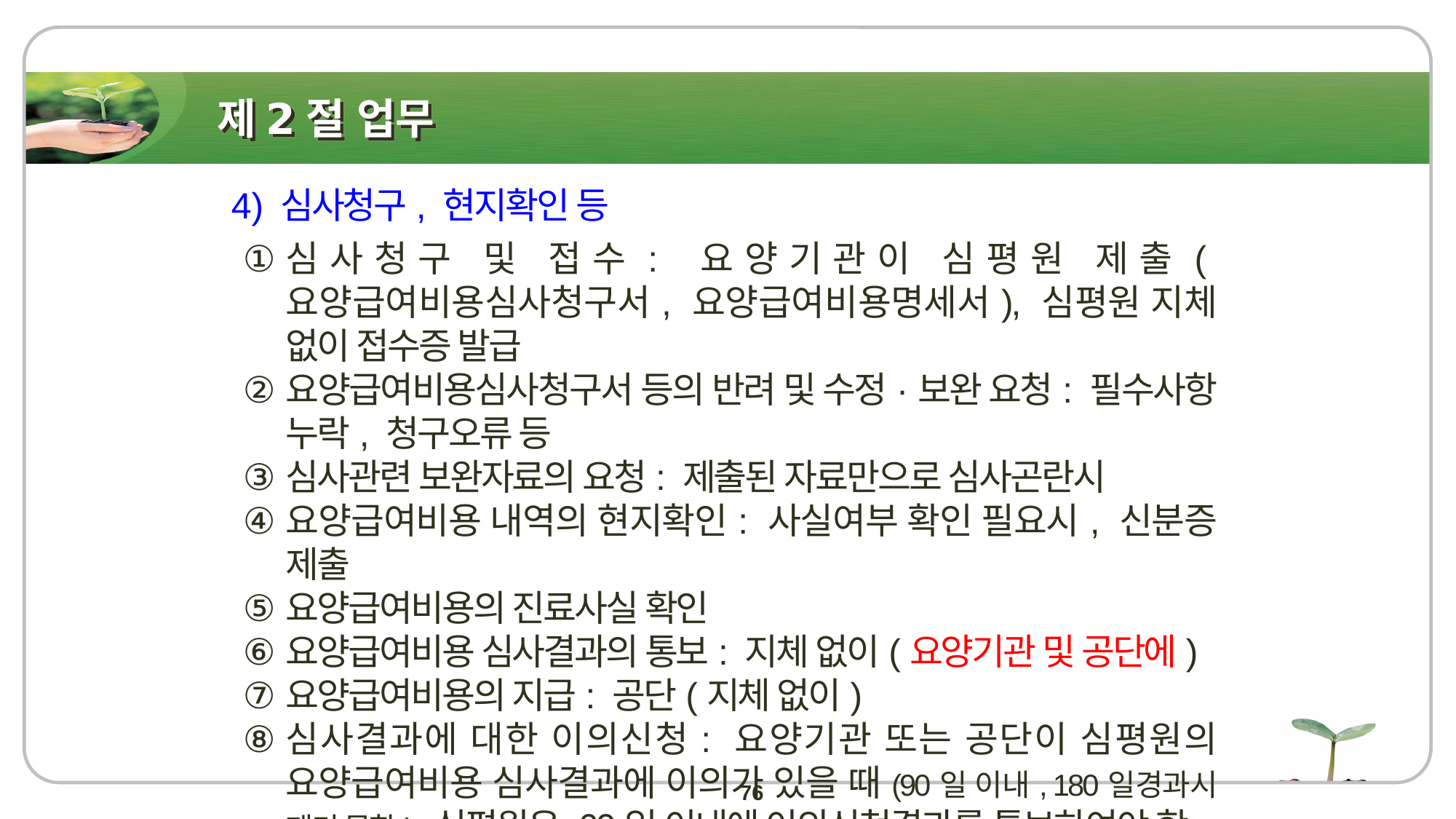

# 제2절 업무
4) 심사청구, 현지확인 등
심사청구 및 접수: 요양기관이 심평원 제출(요양급여비용심사청구서, 요양급여비용명세서), 심평원 지체 없이 접수증 발급
요양급여비용심사청구서 등의 반려 및 수정·보완 요청: 필수사항 누락, 청구오류 등
심사관련 보완자료의 요청: 제출된 자료만으로 심사곤란시
요양급여비용 내역의 현지확인: 사실여부 확인 필요시, 신분증 제출
요양급여비용의 진료사실 확인
요양급여비용 심사결과의 통보: 지체 없이(요양기관 및 공단에)
요양급여비용의 지급: 공단(지체 없이)
심사결과에 대한 이의신청: 요양기관 또는 공단이 심평원의 요양급여비용 심사결과에 이의가 있을 때(90일 이내, 180일경과시 제기 못함), 심평원은 60일 이내에 이의신청결과를 통보하여야 함.
76